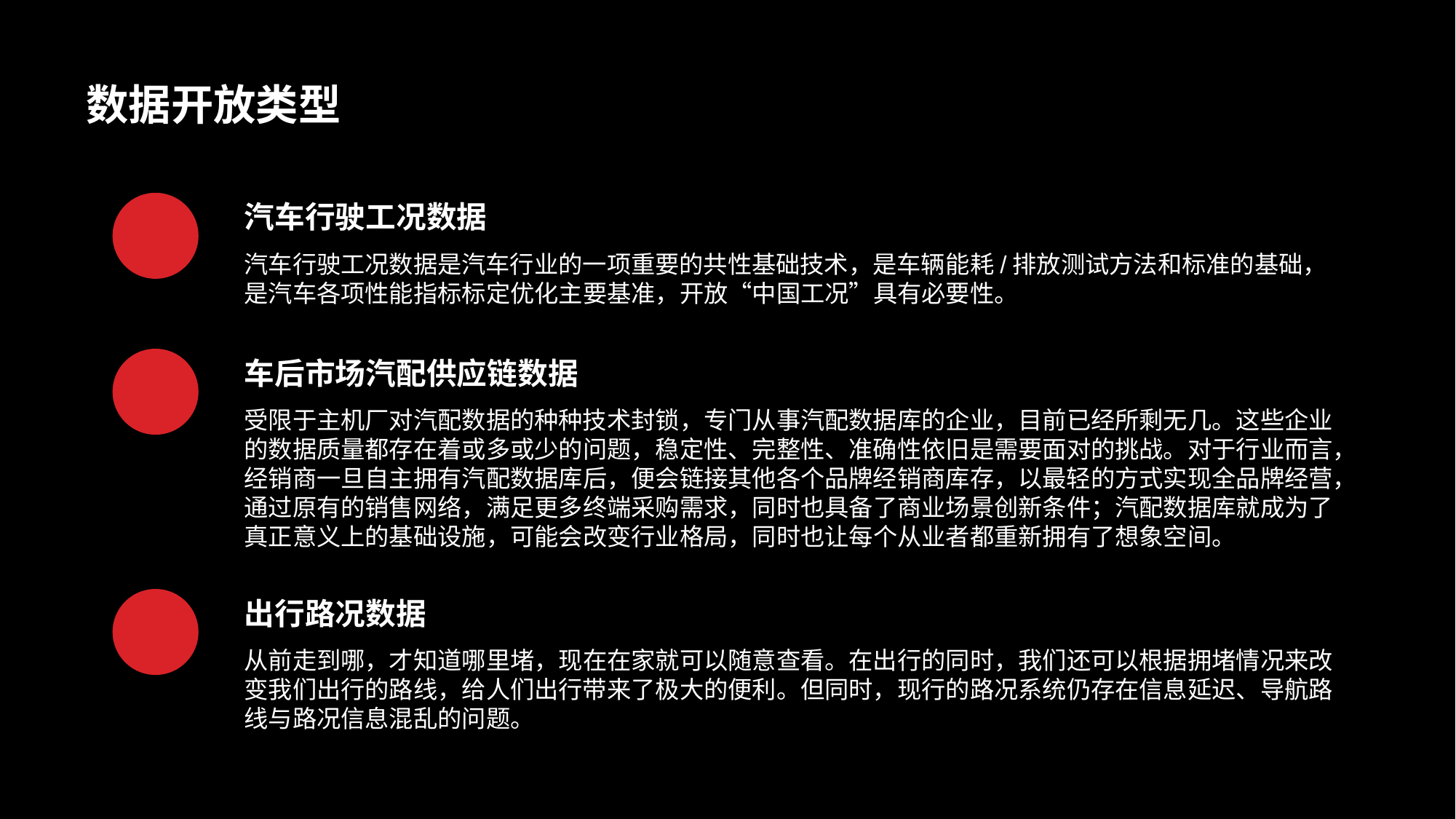

数据开放类型

汽车行驶工况数据

汽车行驶工况数据是汽车行业的一项重要的共性基础技术，是车辆能耗/排放测试方法和标准的基础，是汽车各项性能指标标定优化主要基准，开放“中国工况”具有必要性。

车后市场汽配供应链数据

受限于主机厂对汽配数据的种种技术封锁，专门从事汽配数据库的企业，目前已经所剩无几。这些企业的数据质量都存在着或多或少的问题，稳定性、完整性、准确性依旧是需要面对的挑战。对于行业而言，经销商一旦自主拥有汽配数据库后，便会链接其他各个品牌经销商库存，以最轻的方式实现全品牌经营，通过原有的销售网络，满足更多终端采购需求，同时也具备了商业场景创新条件；汽配数据库就成为了真正意义上的基础设施，可能会改变行业格局，同时也让每个从业者都重新拥有了想象空间。

出行路况数据

从前走到哪，才知道哪里堵，现在在家就可以随意查看。在出行的同时，我们还可以根据拥堵情况来改变我们出行的路线，给人们出行带来了极大的便利。但同时，现行的路况系统仍存在信息延迟、导航路线与路况信息混乱的问题。